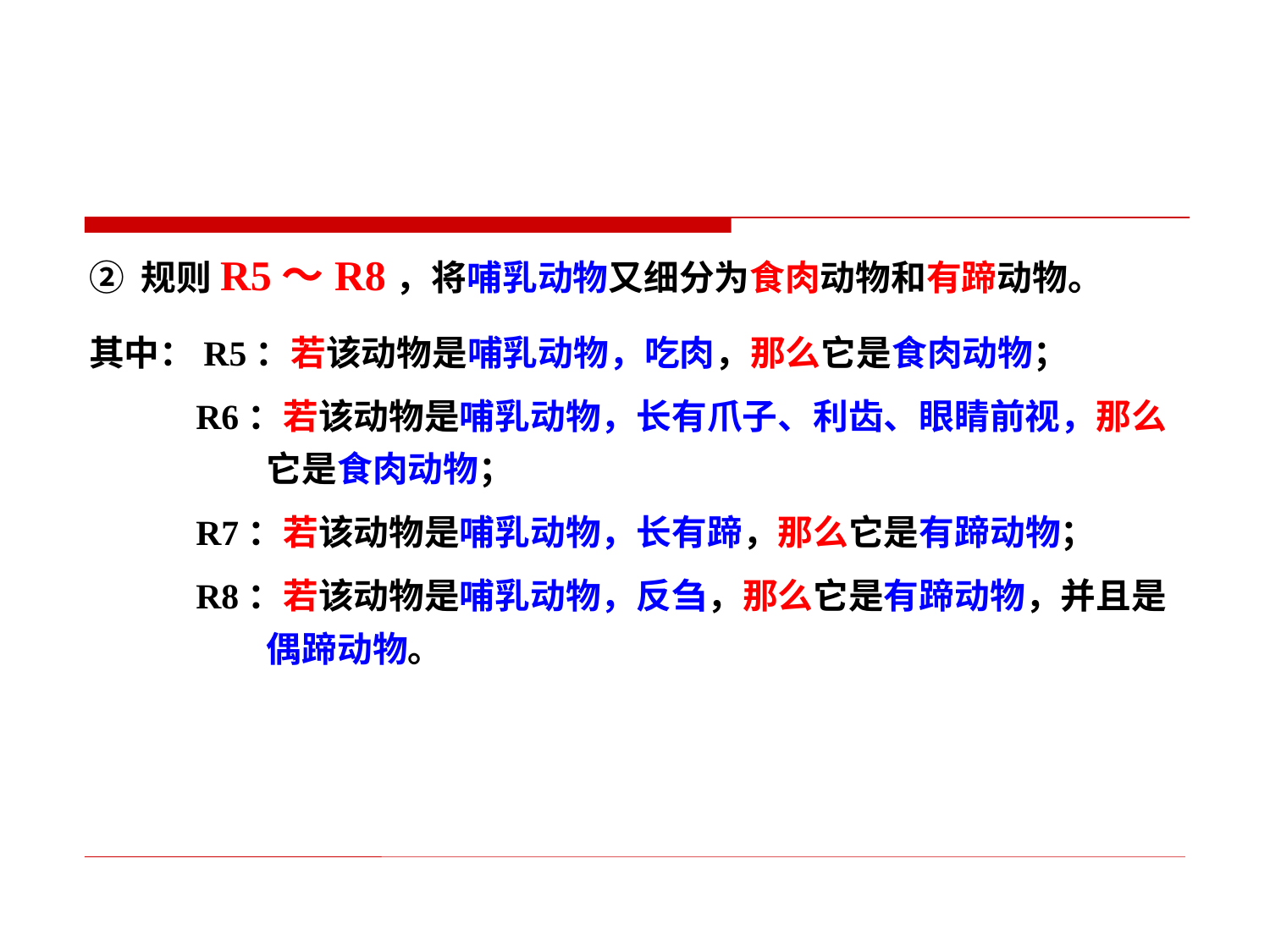

② 规则R5～R8，将哺乳动物又细分为食肉动物和有蹄动物。
其中：R5：若该动物是哺乳动物，吃肉，那么它是食肉动物；
            R6：若该动物是哺乳动物，长有爪子、利齿、眼睛前视，那么
                     它是食肉动物；
            R7：若该动物是哺乳动物，长有蹄，那么它是有蹄动物；
            R8：若该动物是哺乳动物，反刍，那么它是有蹄动物，并且是
                     偶蹄动物。